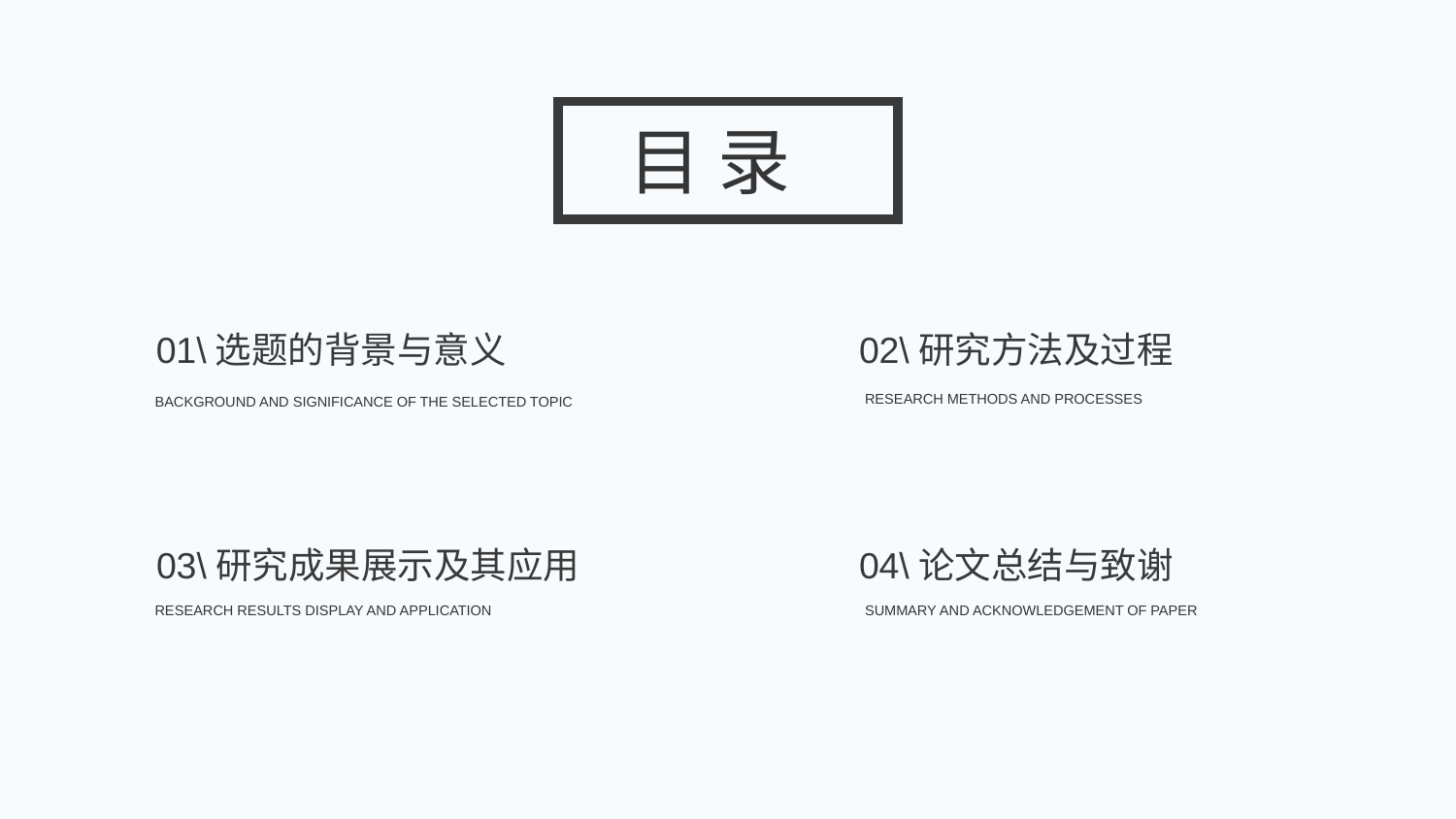

目 录
01\选题的背景与意义
02\研究方法及过程
RESEARCH METHODS AND PROCESSES
BACKGROUND AND SIGNIFICANCE OF THE SELECTED TOPIC
03\研究成果展示及其应用
04\论文总结与致谢
SUMMARY AND ACKNOWLEDGEMENT OF PAPER
RESEARCH RESULTS DISPLAY AND APPLICATION